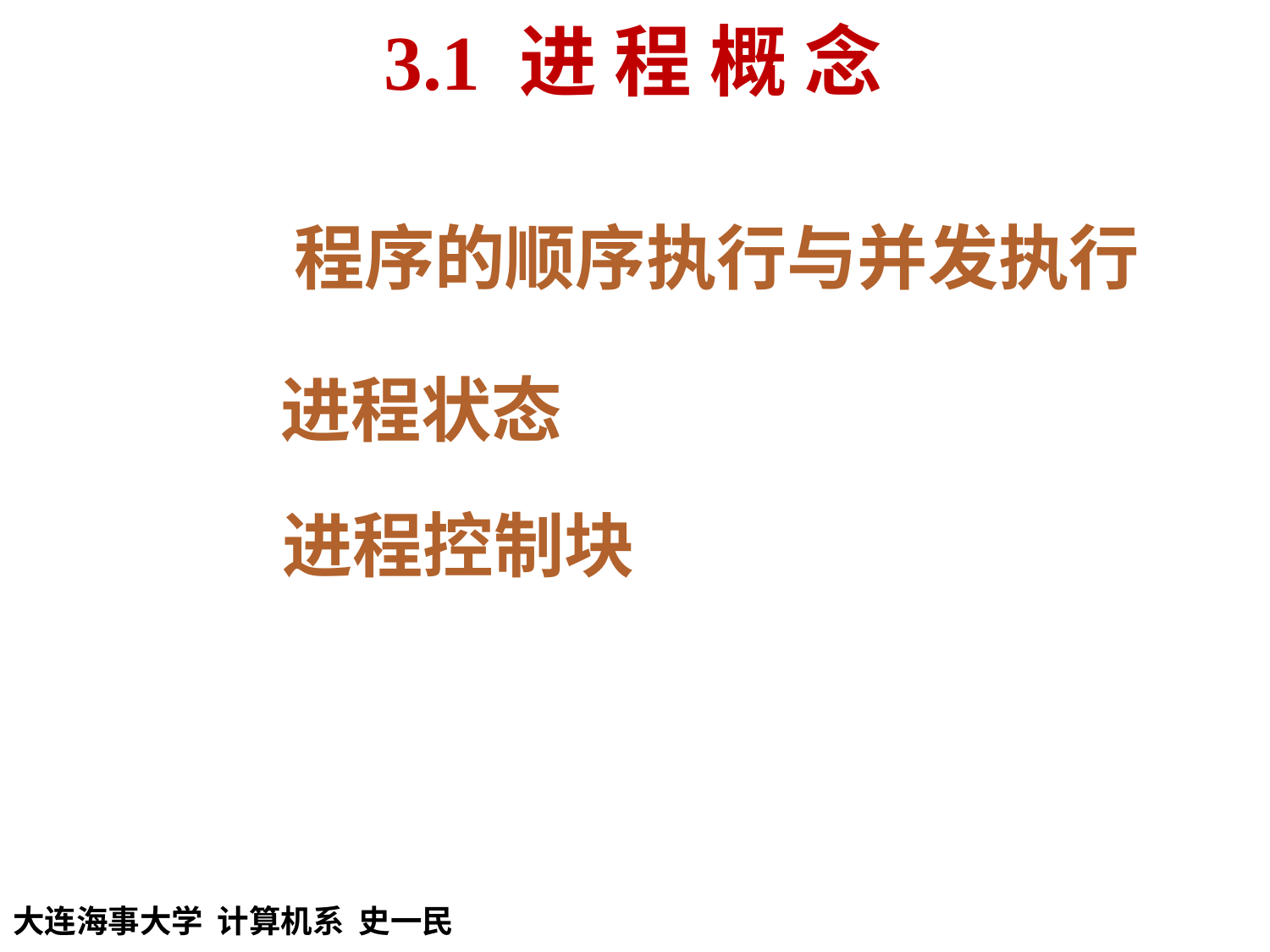

3.1 进 程 概 念
程序的顺序执行与并发执行
进程状态
进程控制块
2021/9/3
大连海事大学  计算机系  史一民